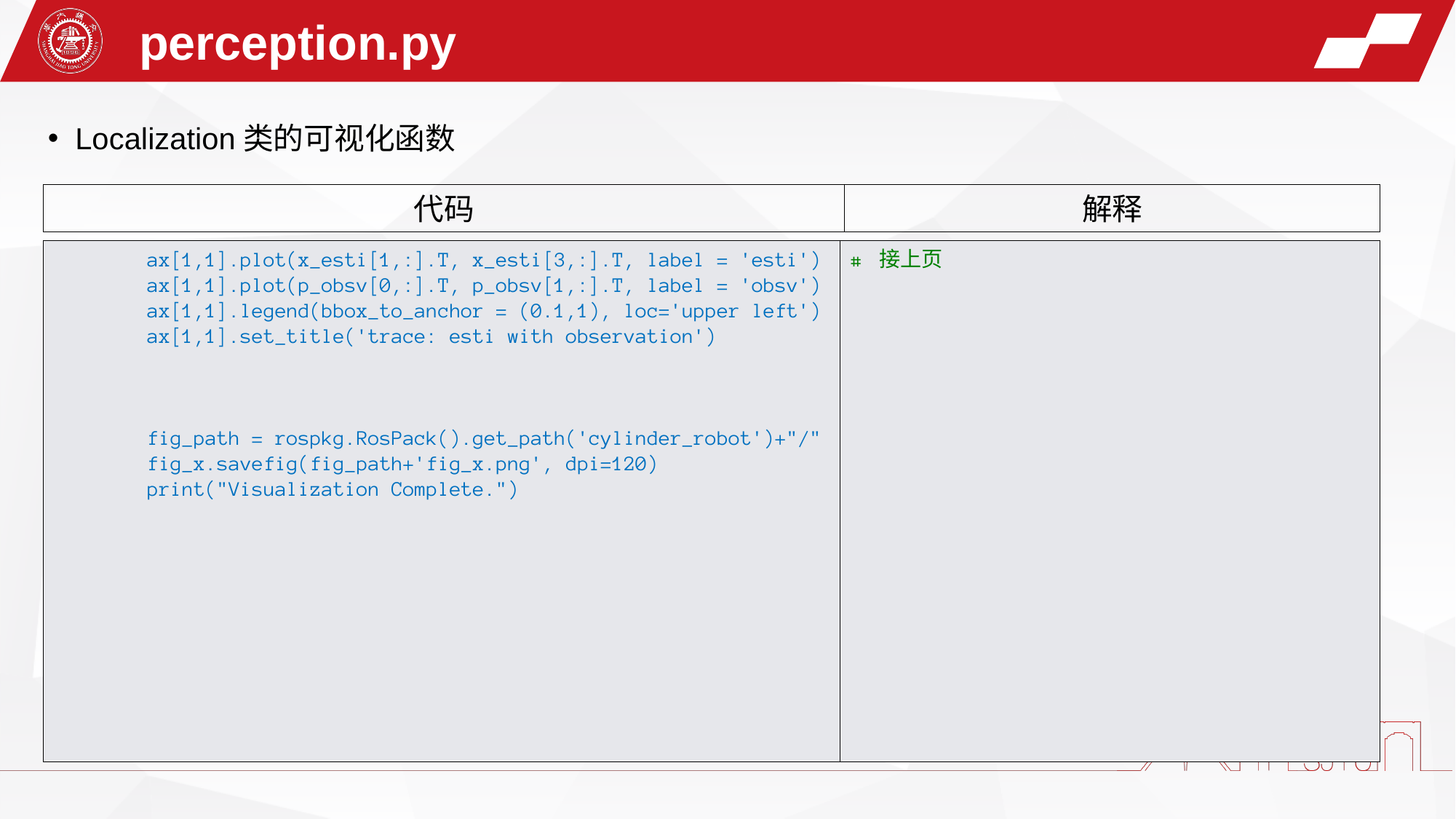

perception.py
Localization类的可视化函数
代码
解释
        ax[1,1].plot(x_esti[1,:].T, x_esti[3,:].T, label = 'esti')
        ax[1,1].plot(p_obsv[0,:].T, p_obsv[1,:].T, label = 'obsv')
        ax[1,1].legend(bbox_to_anchor = (0.1,1), loc='upper left')
        ax[1,1].set_title('trace: esti with observation')
        fig_path = rospkg.RosPack().get_path('cylinder_robot')+"/"
        fig_x.savefig(fig_path+'fig_x.png', dpi=120)
        print("Visualization Complete.")
# 接上页